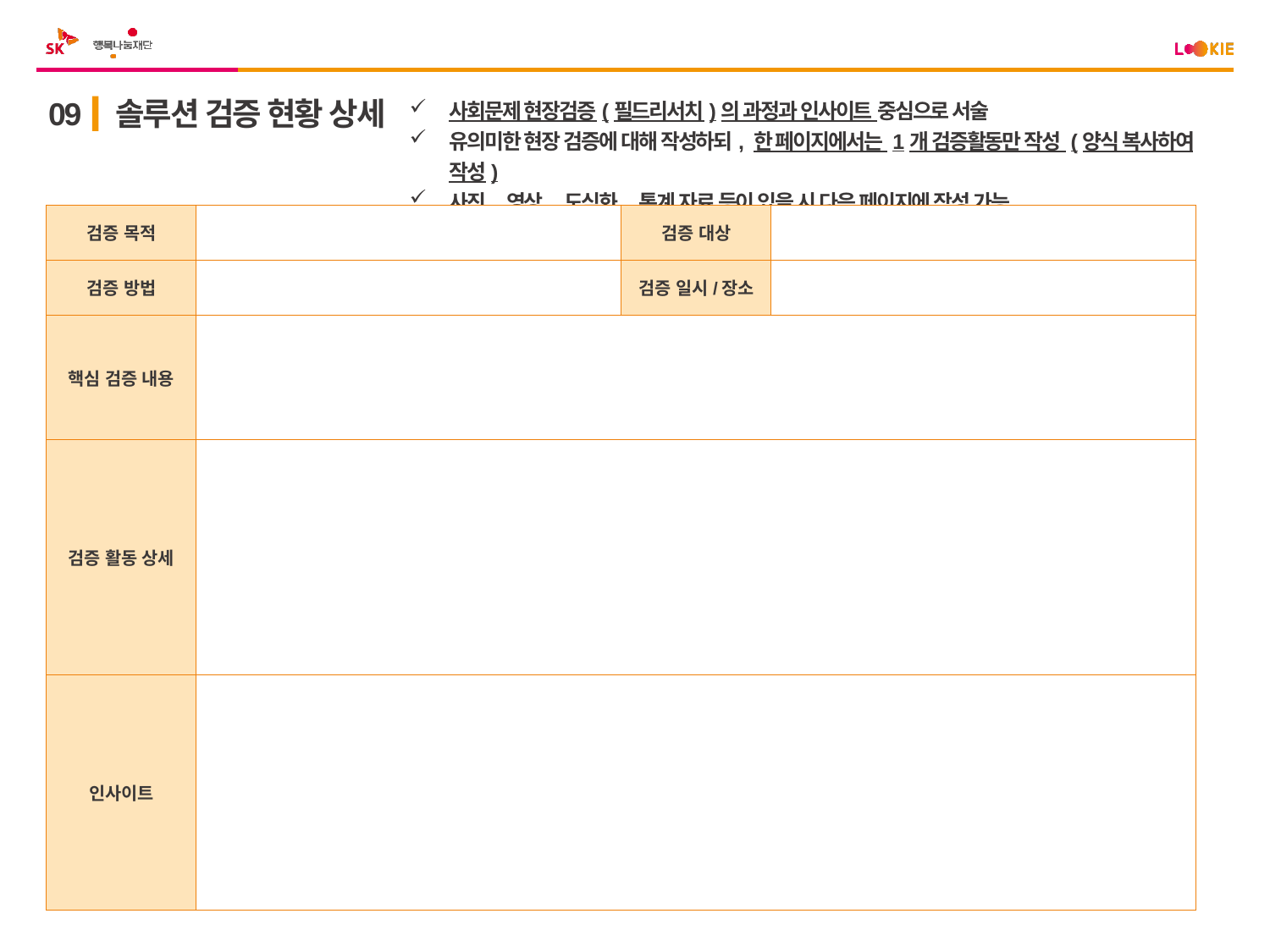

사회문제 현장검증(필드리서치)의 과정과 인사이트 중심으로 서술
유의미한 현장 검증에 대해 작성하되, 한 페이지에서는 1개 검증활동만 작성 (양식 복사하여 작성)
사진, 영상, 도식화, 통계 자료 등이 있을 시 다음 페이지에 작성 가능
09
솔루션 검증 현황 상세

| 검증 목적 |  | 검증 대상 |  |
| --- | --- | --- | --- |
| 검증 방법 |  | 검증 일시/장소 |  |
| 핵심 검증 내용 |  |  |  |
| 검증 활동 상세 |  |  |  |
| 인사이트 |  |  |  |